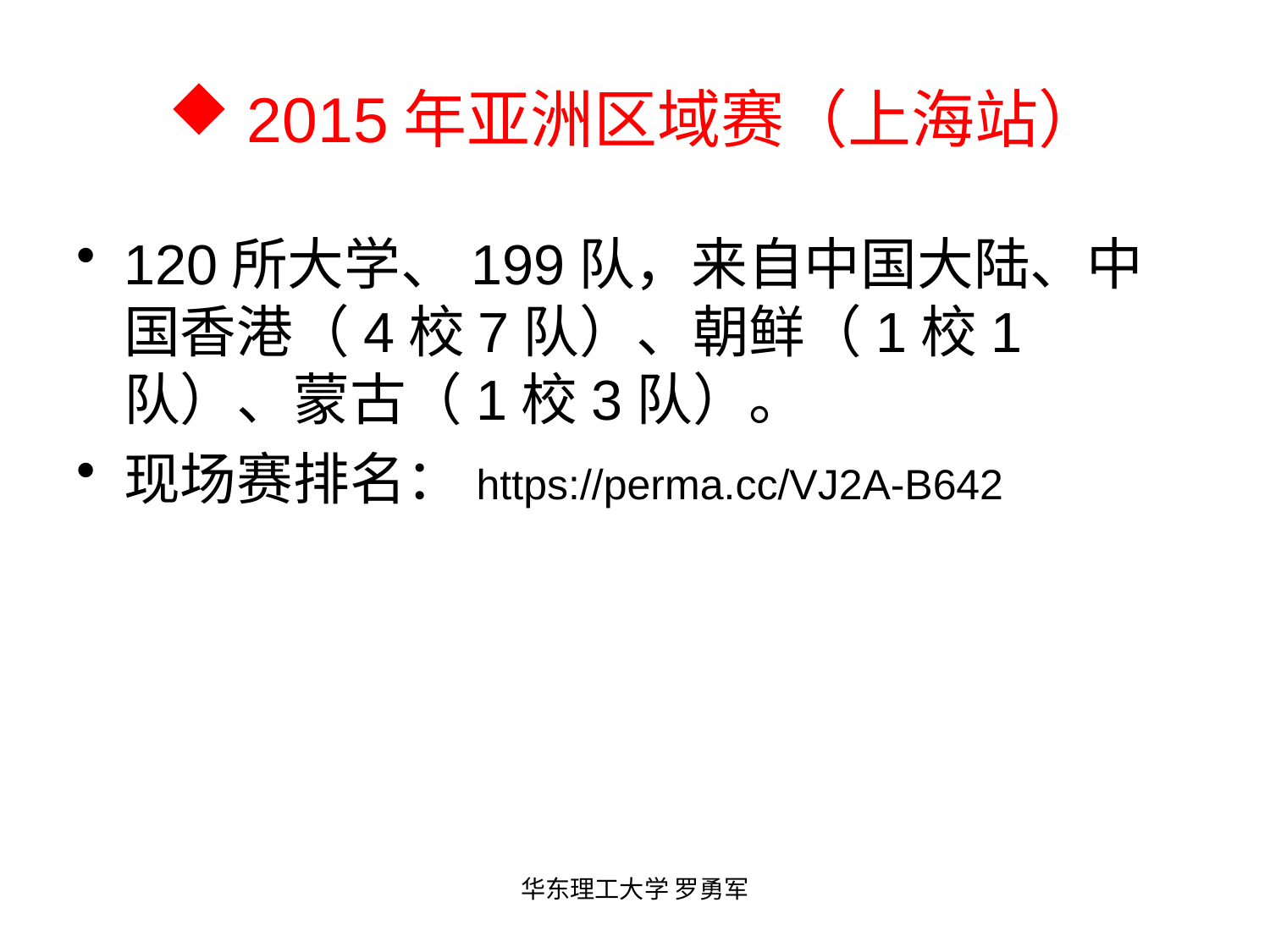

# 2015年亚洲区域赛（上海站）
120所大学、199队，来自中国大陆、中国香港（4校7队）、朝鲜（1校1队）、蒙古（1校3队）。
现场赛排名：https://perma.cc/VJ2A-B642

华东理工大学 罗勇军